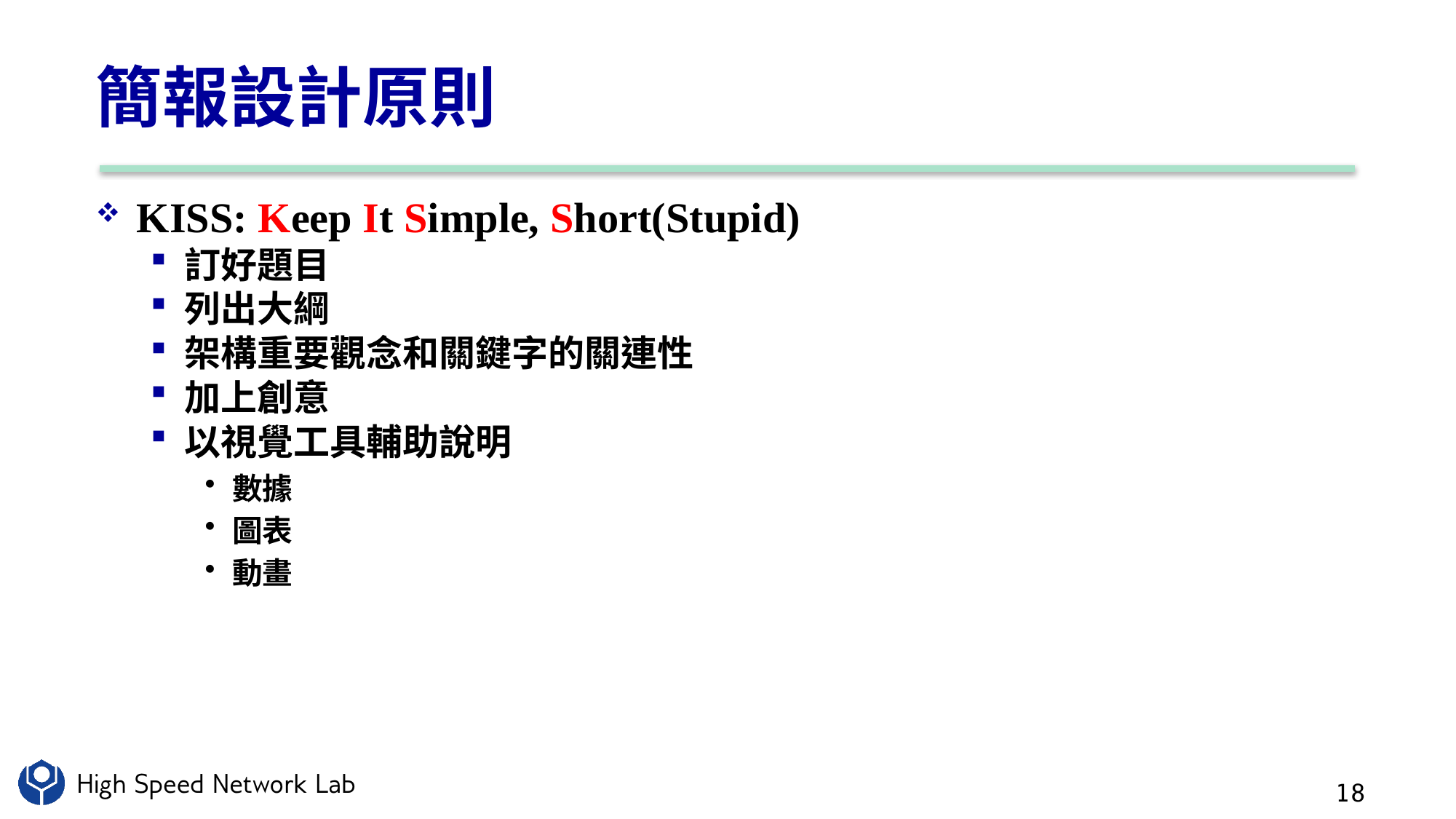

# 簡報設計原則
KISS: Keep It Simple, Short(Stupid)
訂好題目
列出大綱
架構重要觀念和關鍵字的關連性
加上創意
以視覺工具輔助說明
數據
圖表
動畫
18